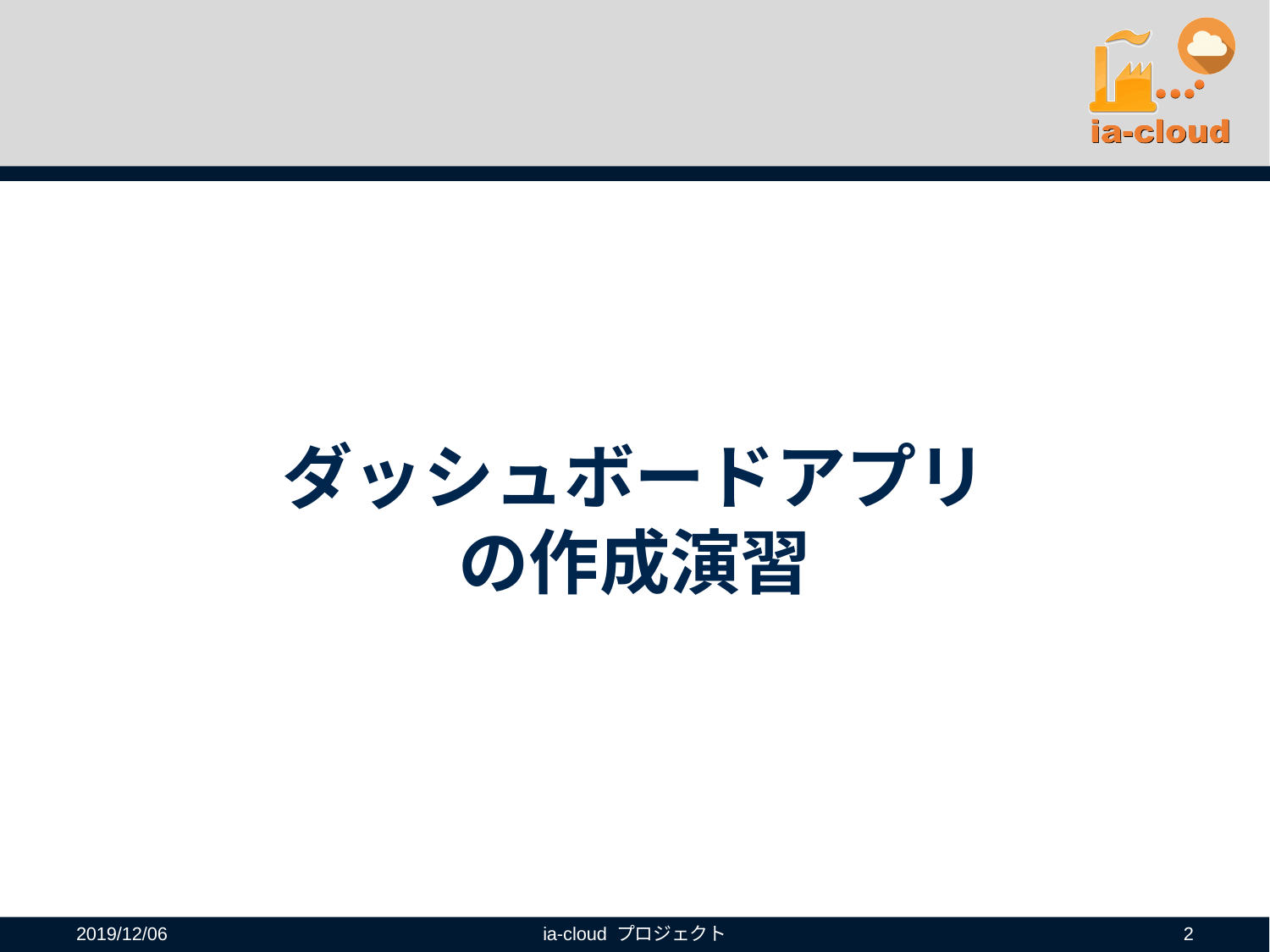

# ダッシュボードアプリ の作成演習
2019/12/06
ia-cloud プロジェクト
2